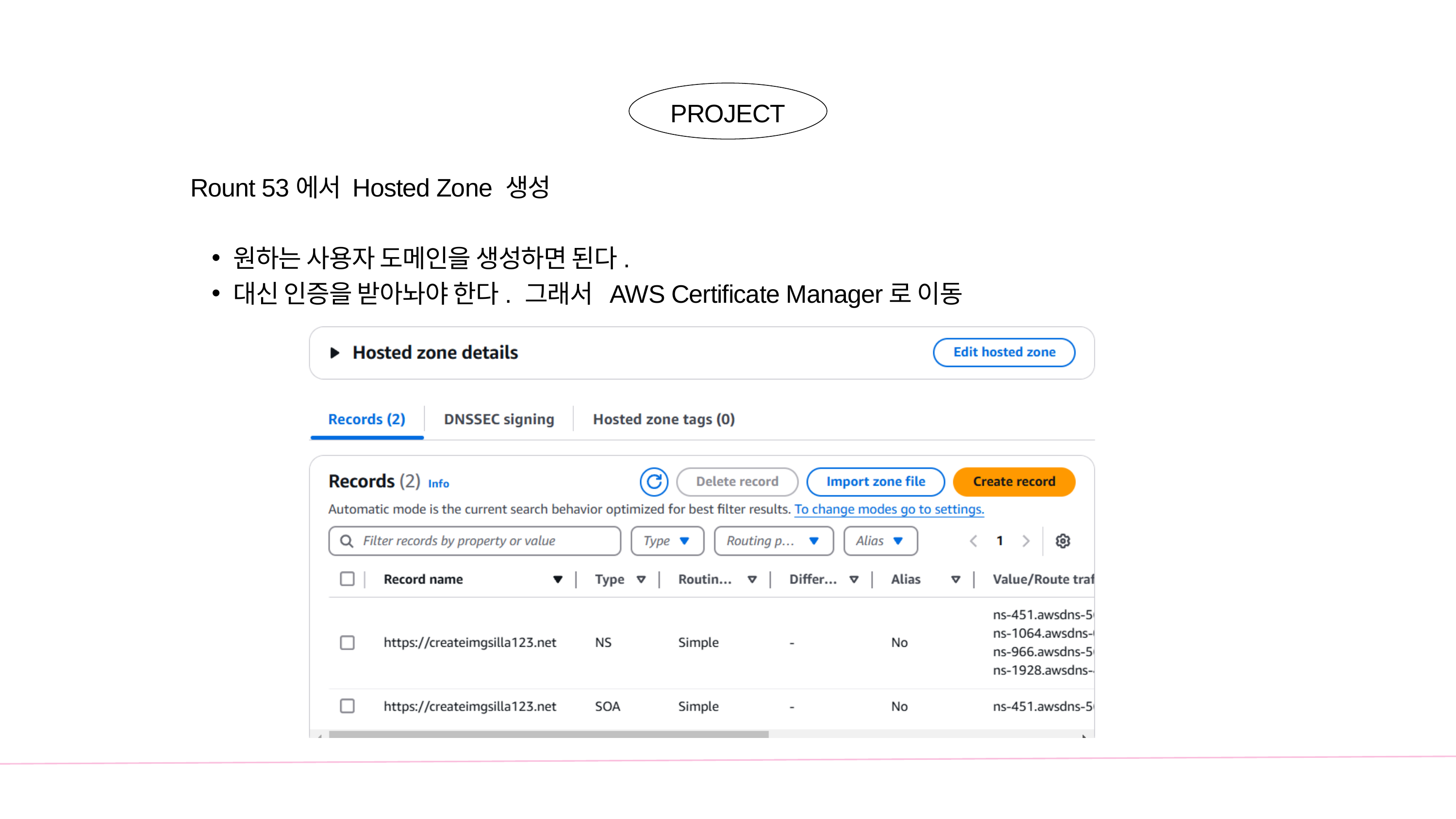

PROJECT
Rount 53에서 Hosted Zone 생성

원하는 사용자 도메인을 생성하면 된다.
대신 인증을 받아놔야 한다. 그래서  AWS Certificate Manager로 이동